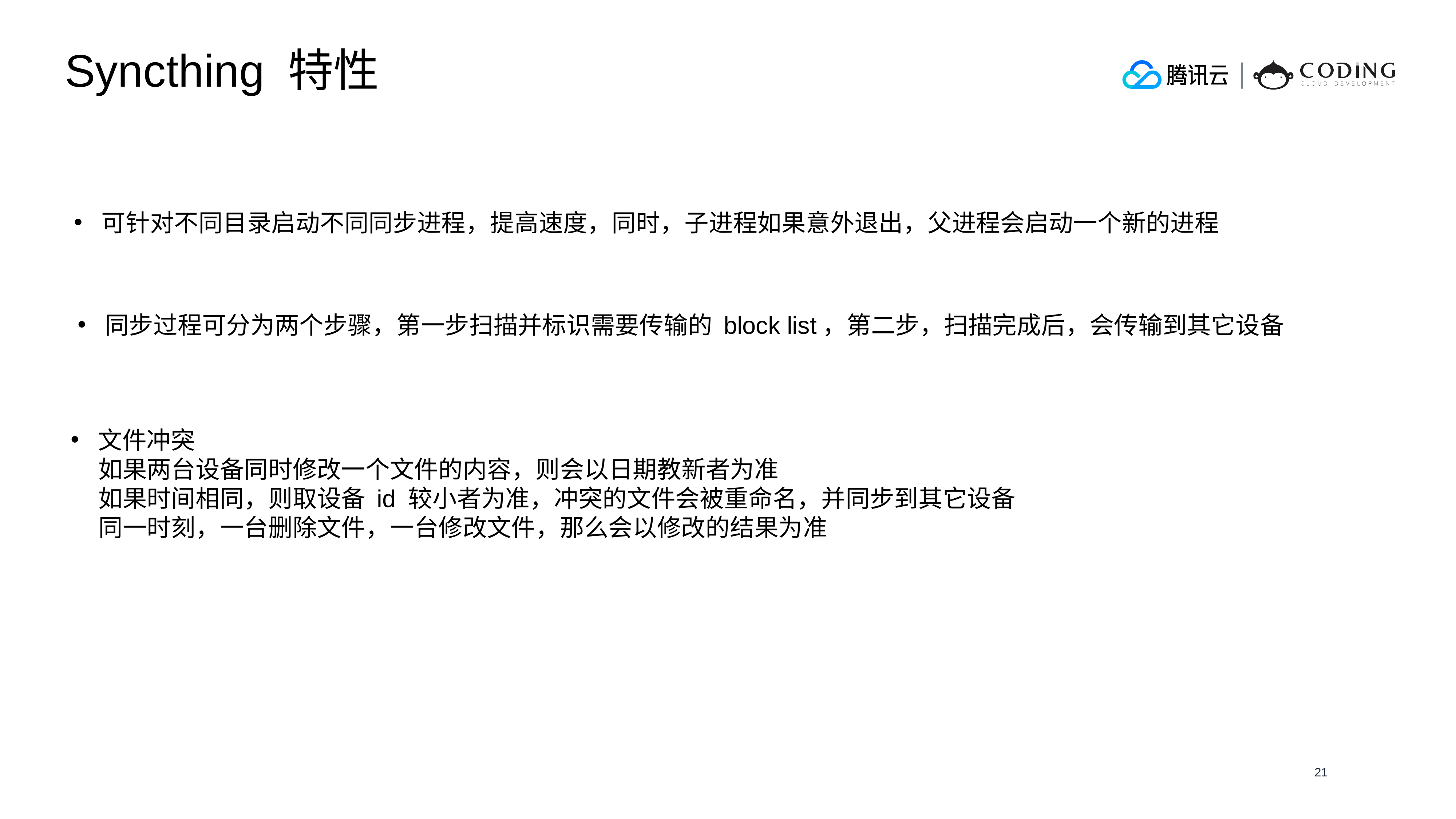

Syncthing 特性
可针对不同目录启动不同同步进程，提高速度，同时，子进程如果意外退出，父进程会启动一个新的进程
同步过程可分为两个步骤，第一步扫描并标识需要传输的 block list，第二步，扫描完成后，会传输到其它设备
文件冲突
    如果两台设备同时修改一个文件的内容，则会以日期教新者为准
    如果时间相同，则取设备 id 较小者为准，冲突的文件会被重命名，并同步到其它设备
    同一时刻，一台删除文件，一台修改文件，那么会以修改的结果为准
21